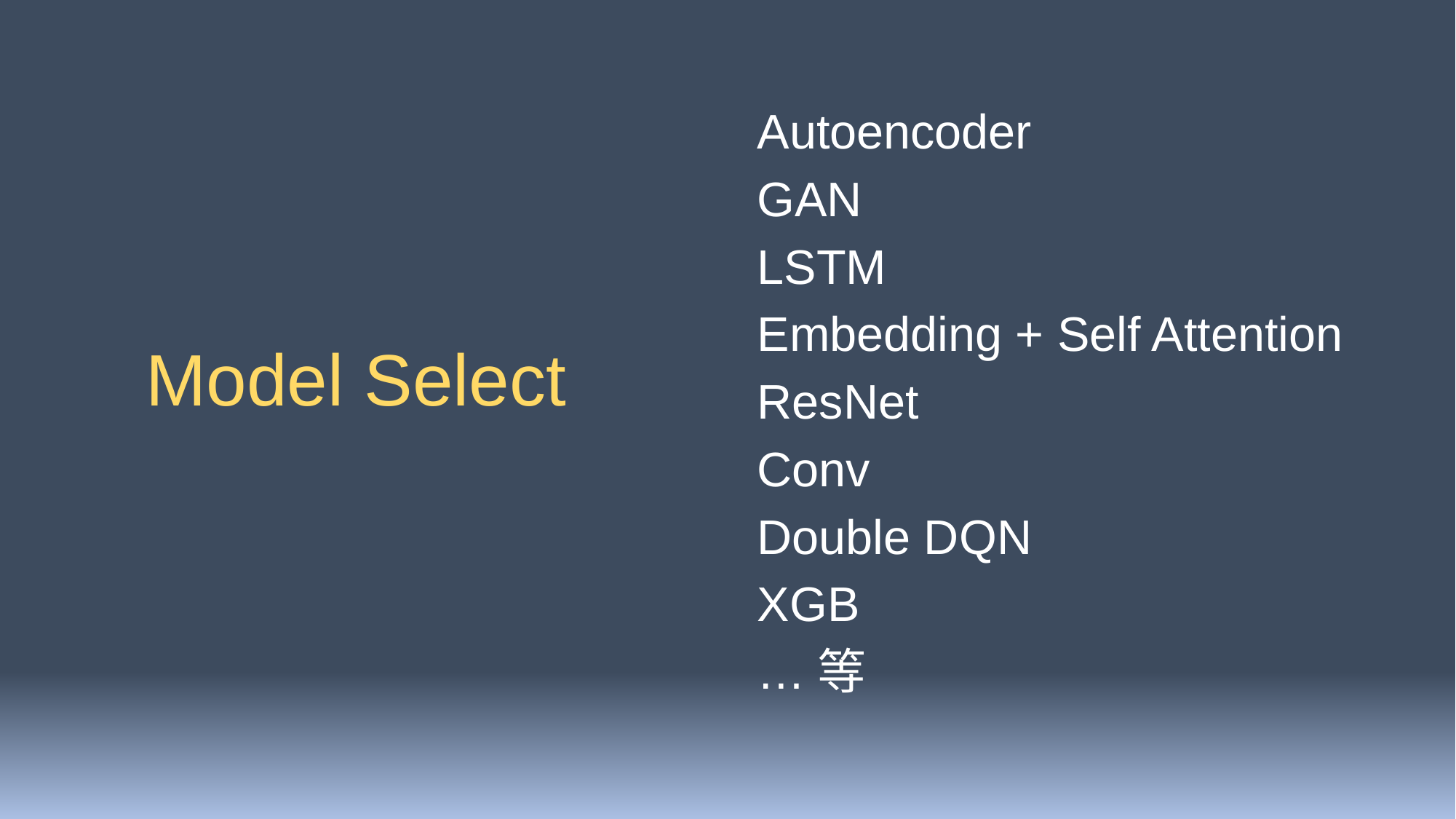

Autoencoder
GAN
LSTM
Embedding + Self Attention
ResNet
Conv
Double DQN
XGB
…等

Model Select